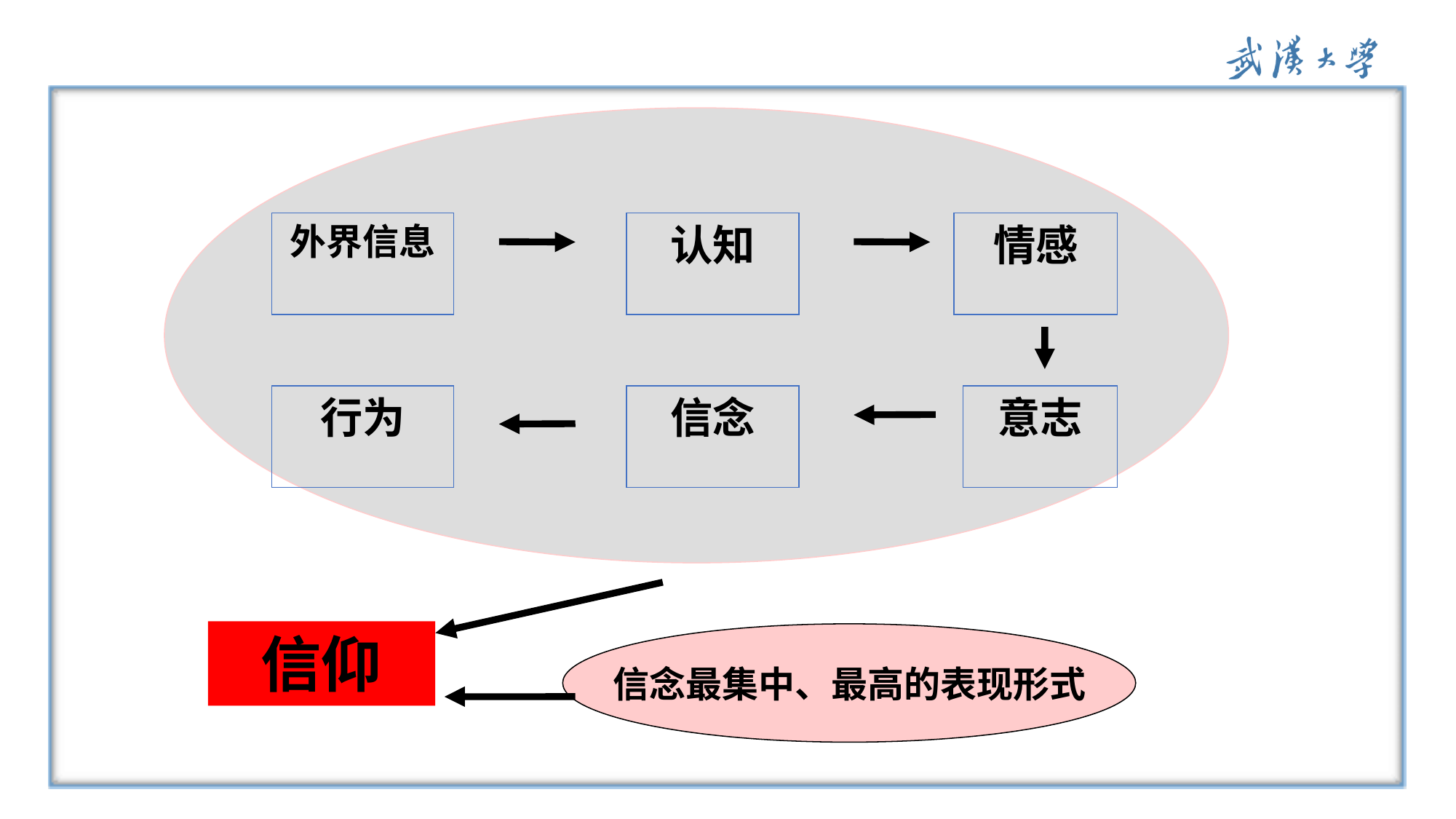

外界信息
认知
情感

行为
信念
意志

信仰
信念最集中、最高的表现形式